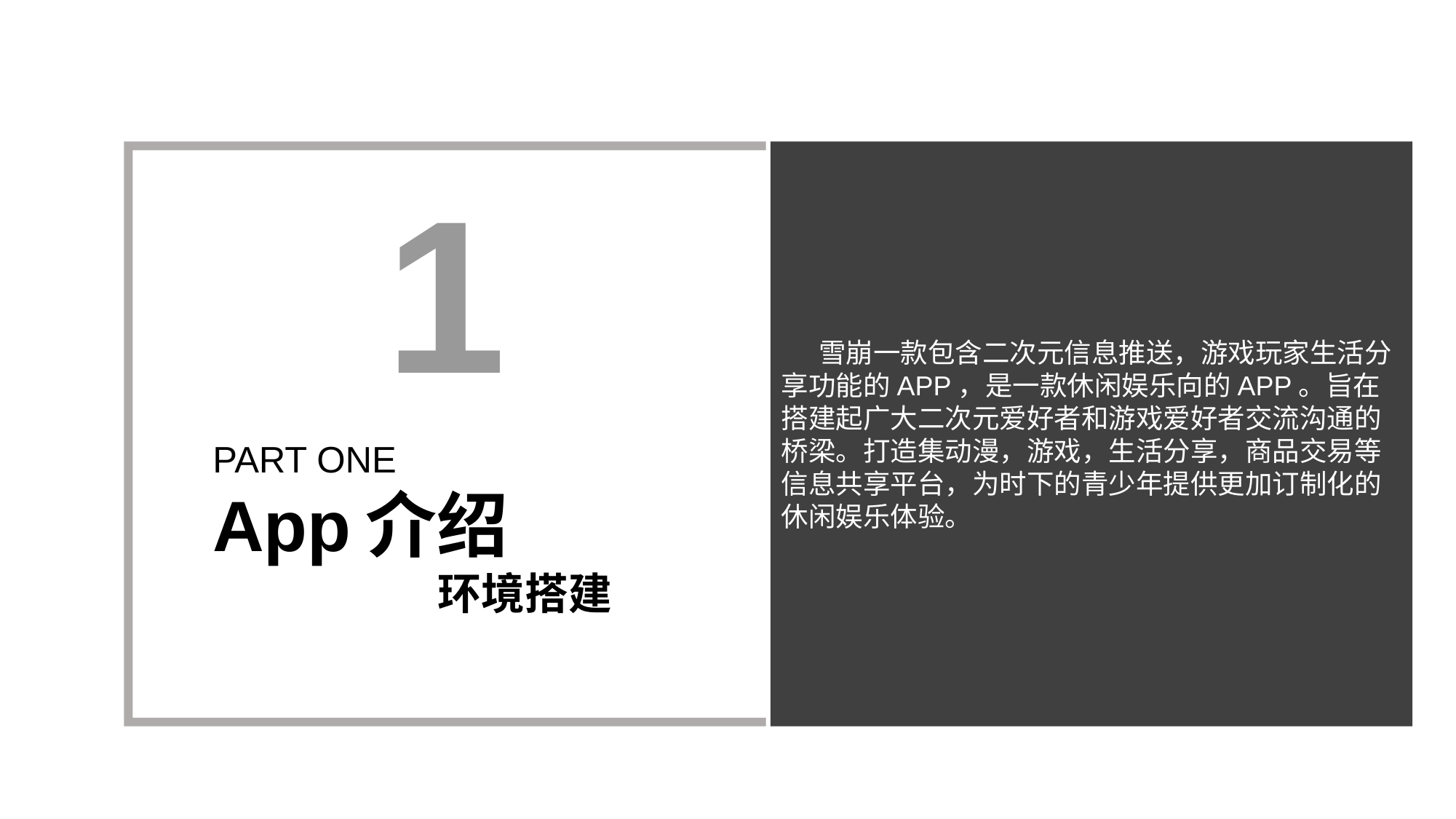

雪崩一款包含二次元信息推送，游戏玩家生活分享功能的APP，是一款休闲娱乐向的APP。旨在搭建起广大二次元爱好者和游戏爱好者交流沟通的桥梁。打造集动漫，游戏，生活分享，商品交易等信息共享平台，为时下的青少年提供更加订制化的休闲娱乐体验。
1

PART ONE
App介绍
                      环境搭建